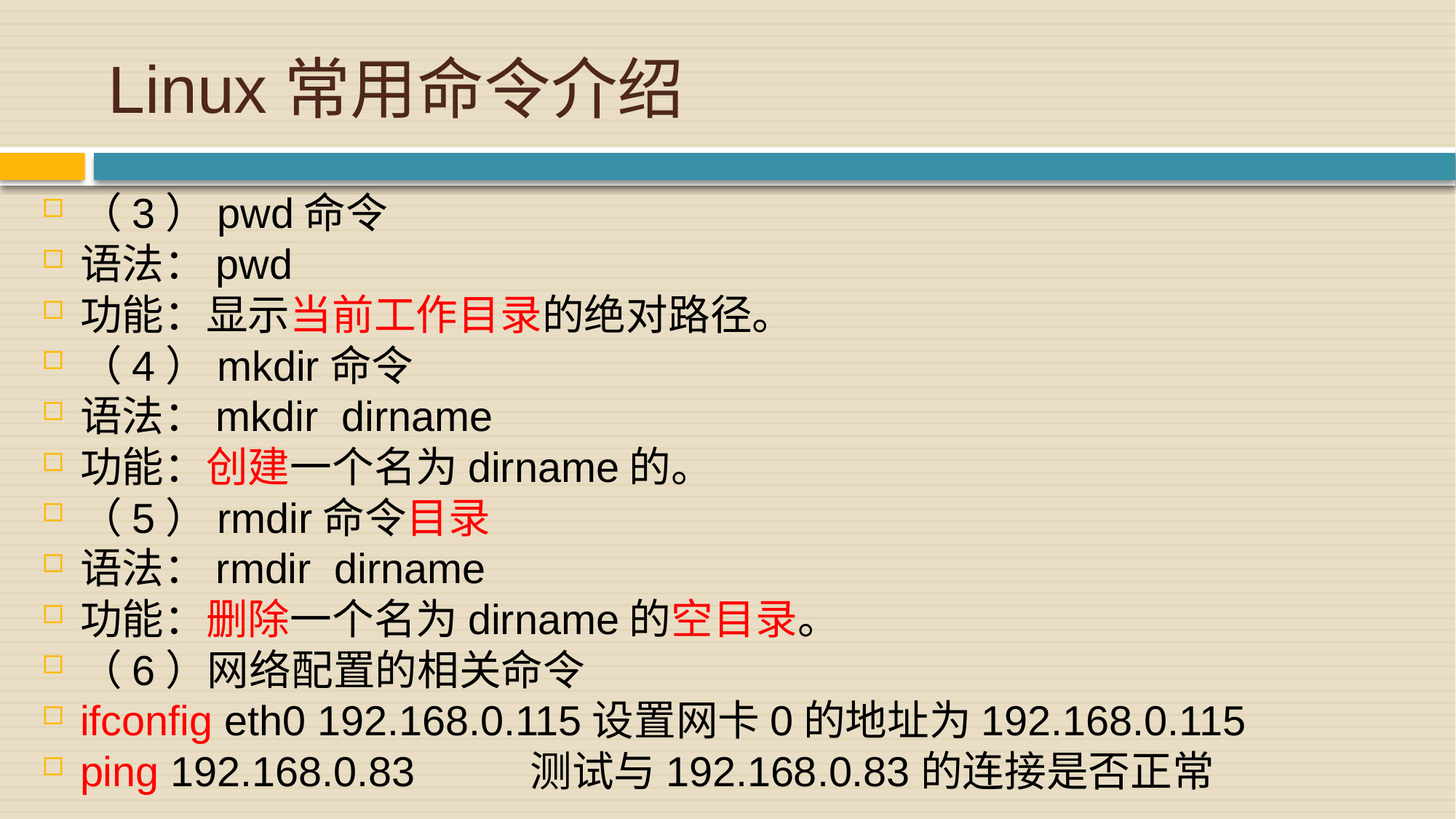

# Linux常用命令介绍
（3）pwd命令
语法：pwd
功能：显示当前工作目录的绝对路径。
（4）mkdir命令
语法：mkdir  dirname
功能：创建一个名为dirname的。
（5）rmdir命令目录
语法：rmdir  dirname
功能：删除一个名为dirname的空目录。
（6）网络配置的相关命令
ifconfig eth0 192.168.0.115设置网卡0的地址为192.168.0.115
ping 192.168.0.83         测试与192.168.0.83的连接是否正常